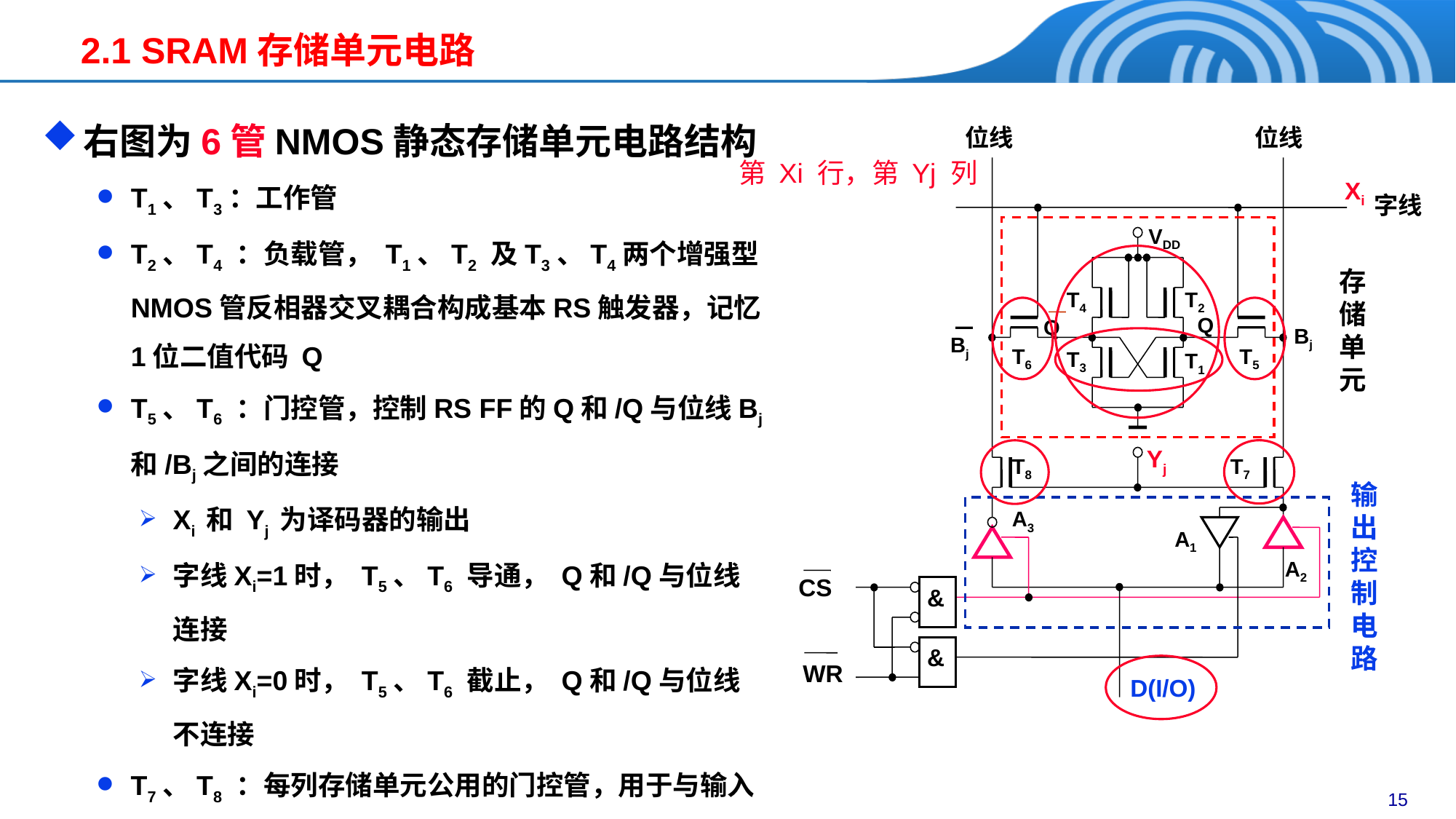

2.1 SRAM存储单元电路
右图为6管NMOS静态存储单元电路结构
T1、T3：工作管
T2、T4 ：负载管， T1、T2 及T3、T4两个增强型NMOS管反相器交叉耦合构成基本RS触发器，记忆1位二值代码 Q
T5、T6 ：门控管，控制RS FF的Q和/Q与位线Bj和/Bj之间的连接
Xi 和 Yj 为译码器的输出
字线Xi=1时， T5、T6 导通， Q和/Q与位线连接
字线Xi=0时， T5、T6 截止， Q和/Q与位线不连接
T7、T8 ：每列存储单元公用的门控管，用于与输入输出控制电路的连接，开关状态由列地址译码器的输出Yj控制

位线
位线

Xi

VDD

T4
T2

Bj
Bj

T6

T5

T3
T1

Yj
T8

T7

存储单元
输出控制电路

CS

&

&

WR

D(I/O)

Q
Q

A3
A1
A2
字线
第 Xi 行，第 Yj 列